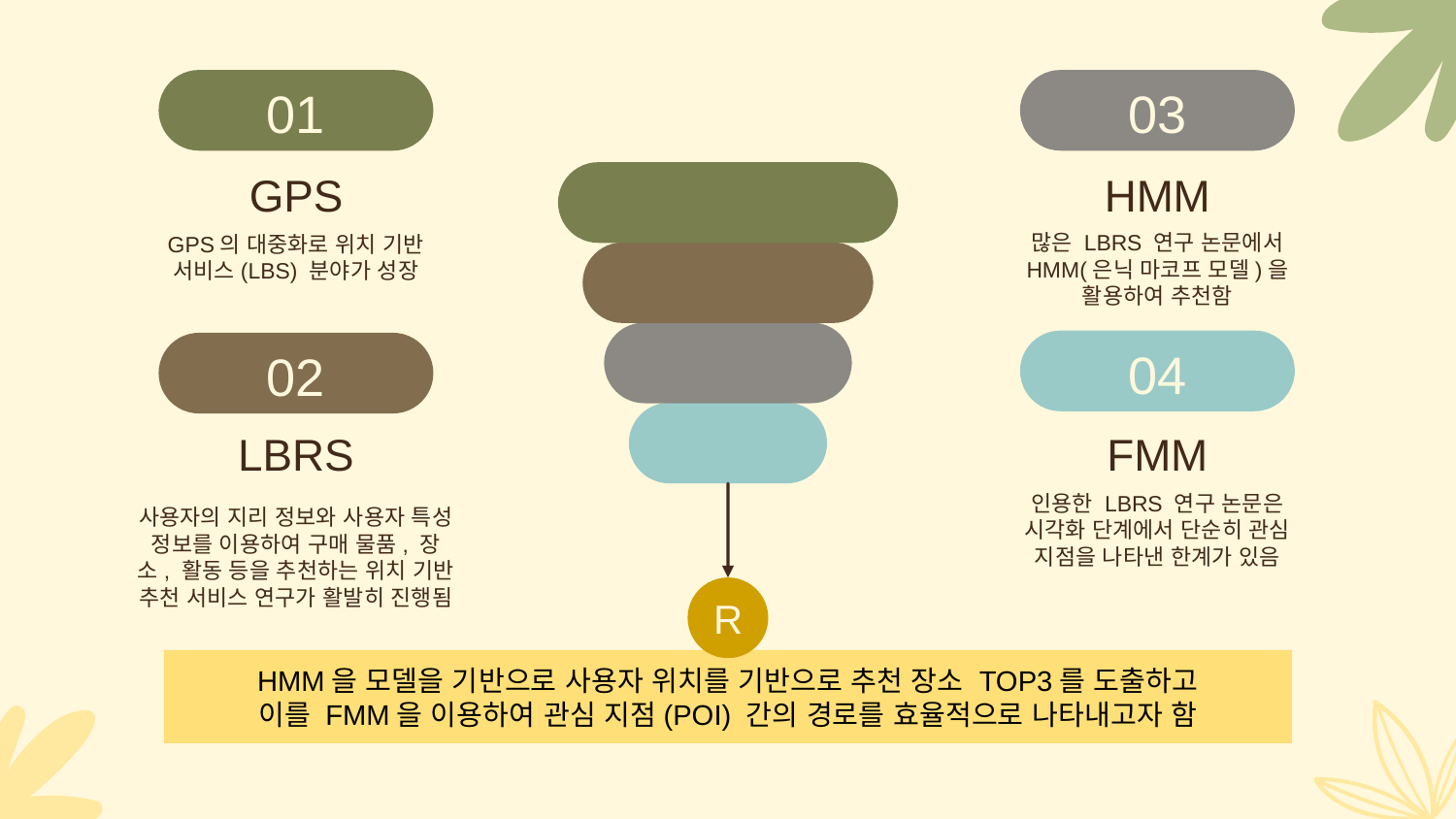

01
03

GPS
HMM
GPS의 대중화로 위치 기반 서비스(LBS) 분야가 성장
많은 LBRS 연구 논문에서 HMM(은닉 마코프 모델)을 활용하여 추천함
04
02
LBRS
FMM
사용자의 지리 정보와 사용자 특성 정보를 이용하여 구매 물품, 장소, 활동 등을 추천하는 위치 기반 추천 서비스 연구가 활발히 진행됨
인용한 LBRS 연구 논문은 시각화 단계에서 단순히 관심 지점을 나타낸 한계가 있음
R
HMM을 모델을 기반으로 사용자 위치를 기반으로 추천 장소 TOP3를 도출하고
이를 FMM을 이용하여 관심 지점(POI) 간의 경로를 효율적으로 나타내고자 함